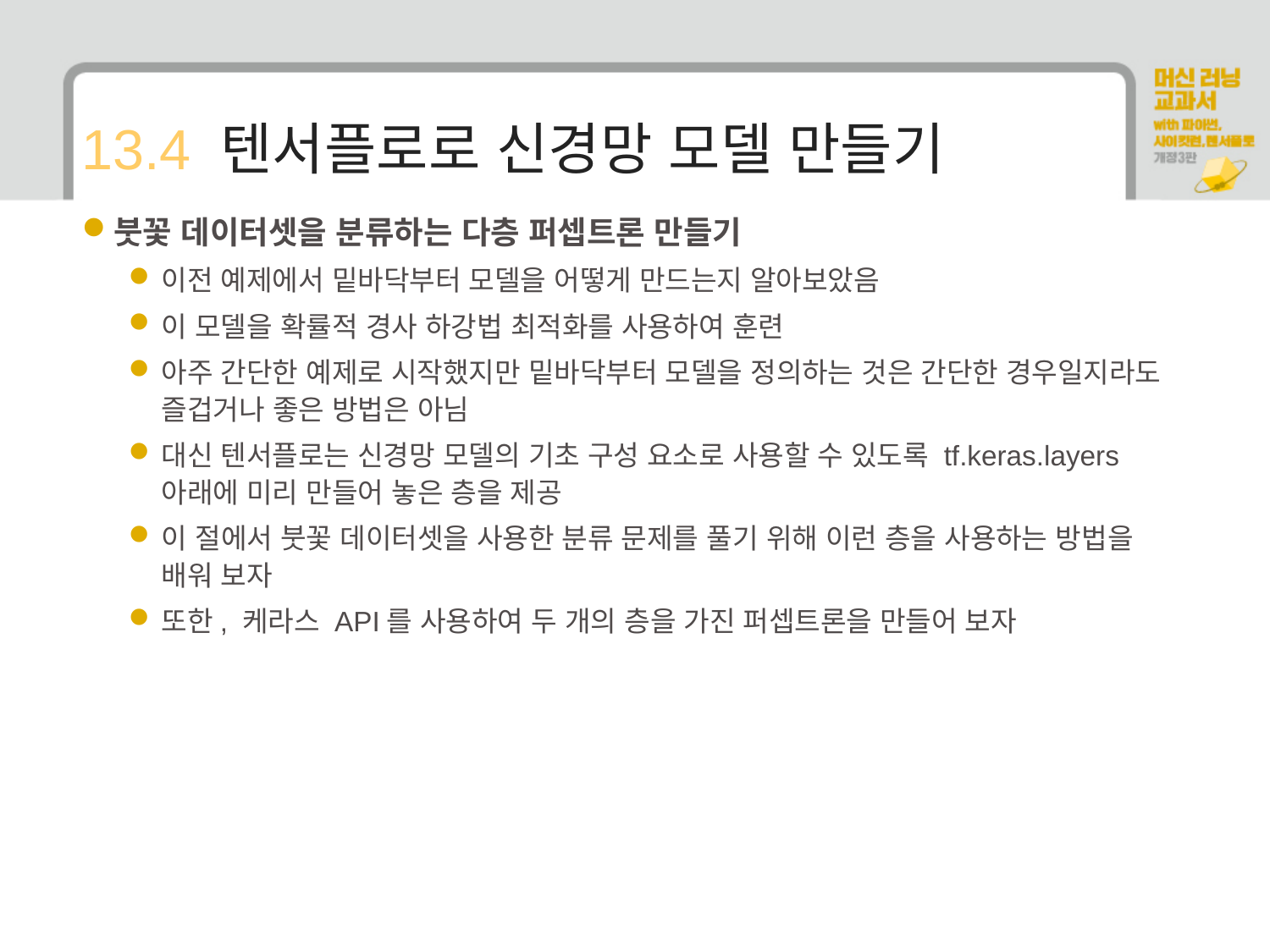

# 13.4 텐서플로로 신경망 모델 만들기
붓꽃 데이터셋을 분류하는 다층 퍼셉트론 만들기
이전 예제에서 밑바닥부터 모델을 어떻게 만드는지 알아보았음
이 모델을 확률적 경사 하강법 최적화를 사용하여 훈련
아주 간단한 예제로 시작했지만 밑바닥부터 모델을 정의하는 것은 간단한 경우일지라도 즐겁거나 좋은 방법은 아님
대신 텐서플로는 신경망 모델의 기초 구성 요소로 사용할 수 있도록 tf.keras.layers 아래에 미리 만들어 놓은 층을 제공
이 절에서 붓꽃 데이터셋을 사용한 분류 문제를 풀기 위해 이런 층을 사용하는 방법을 배워 보자
또한, 케라스 API를 사용하여 두 개의 층을 가진 퍼셉트론을 만들어 보자